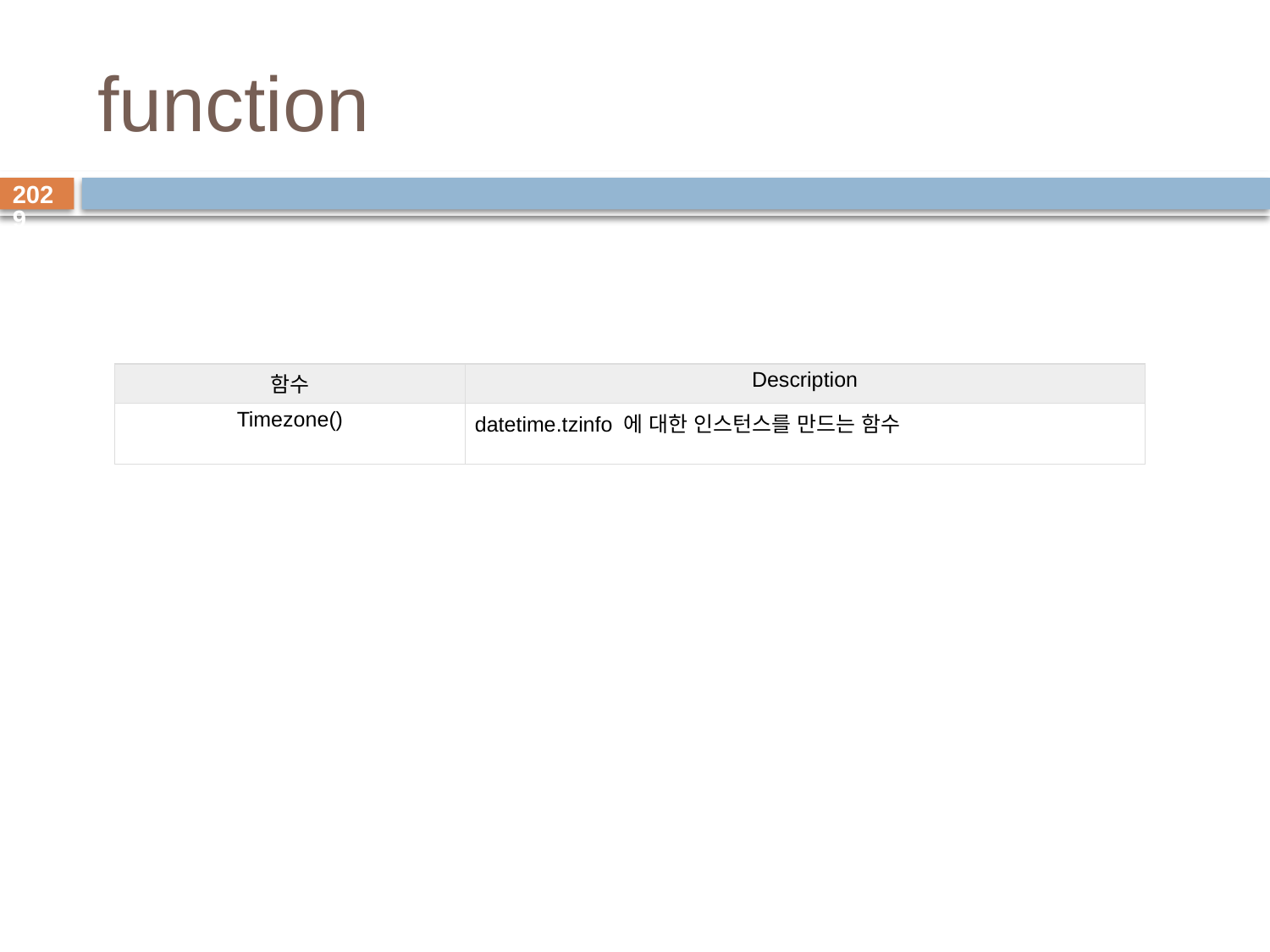

# function
2029

| 함수 | Description |
| --- | --- |
| Timezone() | datetime.tzinfo 에 대한 인스턴스를 만드는 함수 |